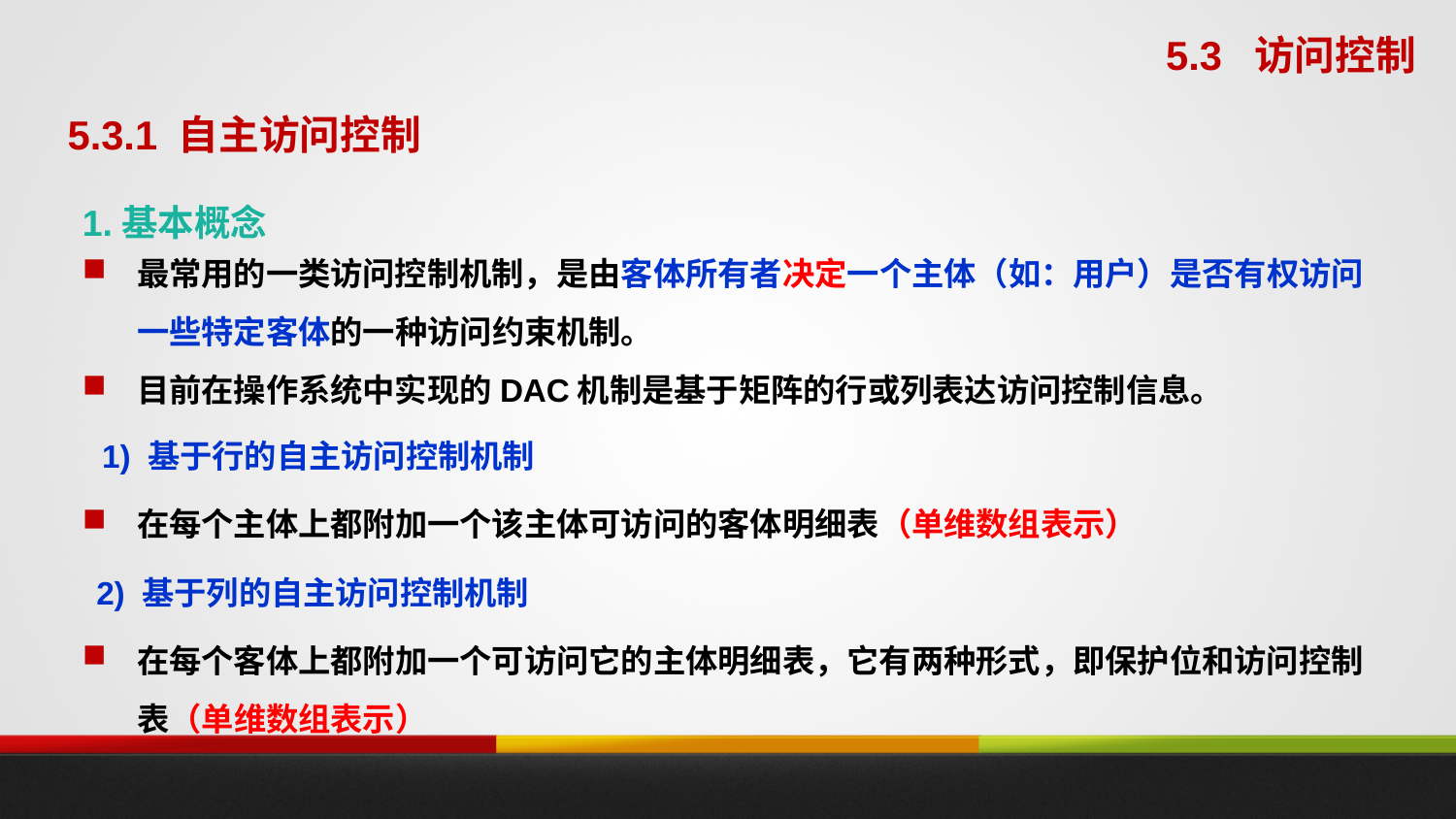

5.3  访问控制
5.3.1 自主访问控制
1.基本概念
最常用的一类访问控制机制，是由客体所有者决定一个主体（如：用户）是否有权访问一些特定客体的一种访问约束机制。
目前在操作系统中实现的DAC机制是基于矩阵的行或列表达访问控制信息。
1) 基于行的自主访问控制机制
在每个主体上都附加一个该主体可访问的客体明细表（单维数组表示）
2) 基于列的自主访问控制机制
在每个客体上都附加一个可访问它的主体明细表，它有两种形式，即保护位和访问控制表（单维数组表示）